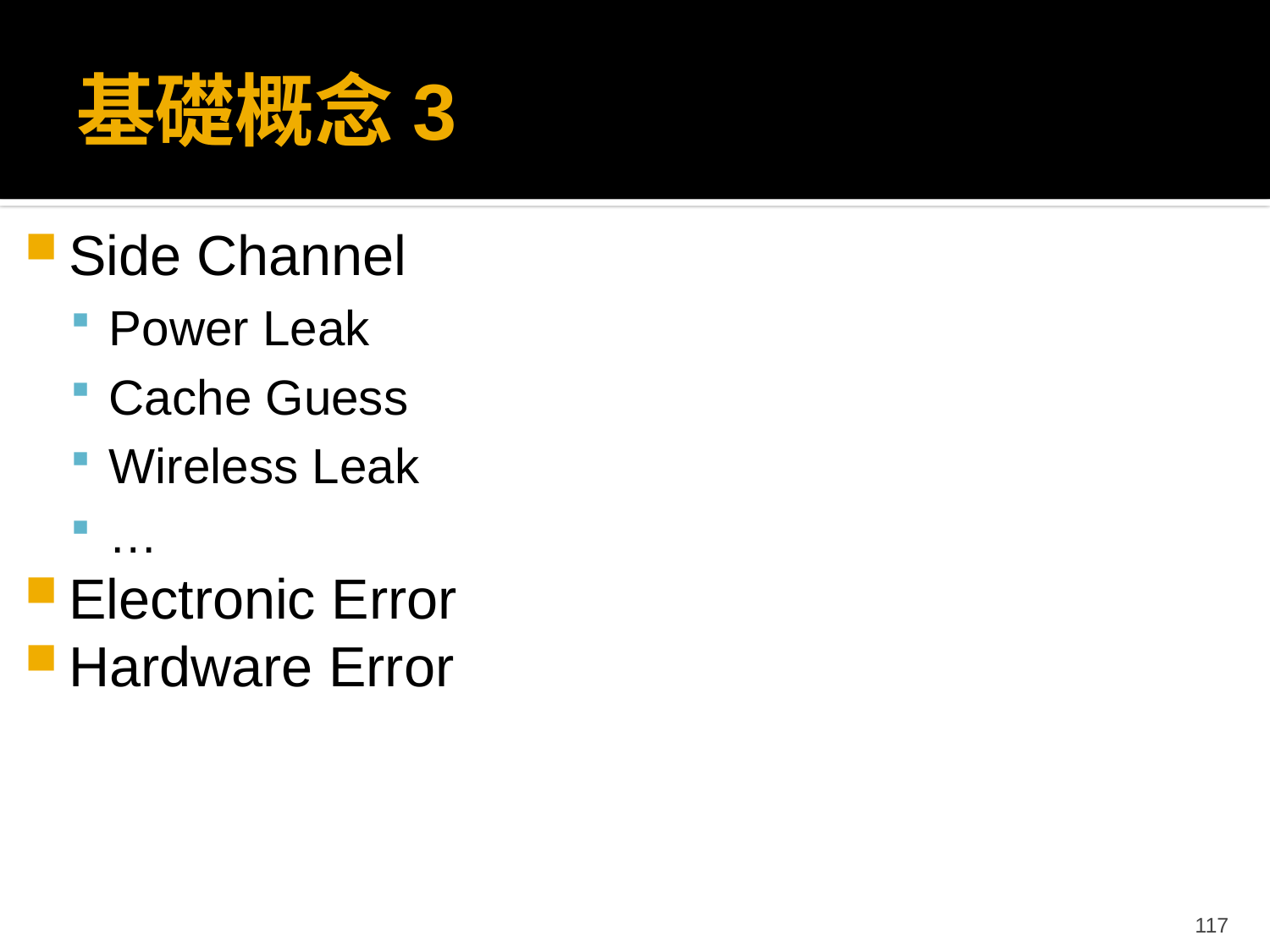

# 基礎概念3
Side Channel
Power Leak
Cache Guess
Wireless Leak
…
Electronic Error
Hardware Error

117